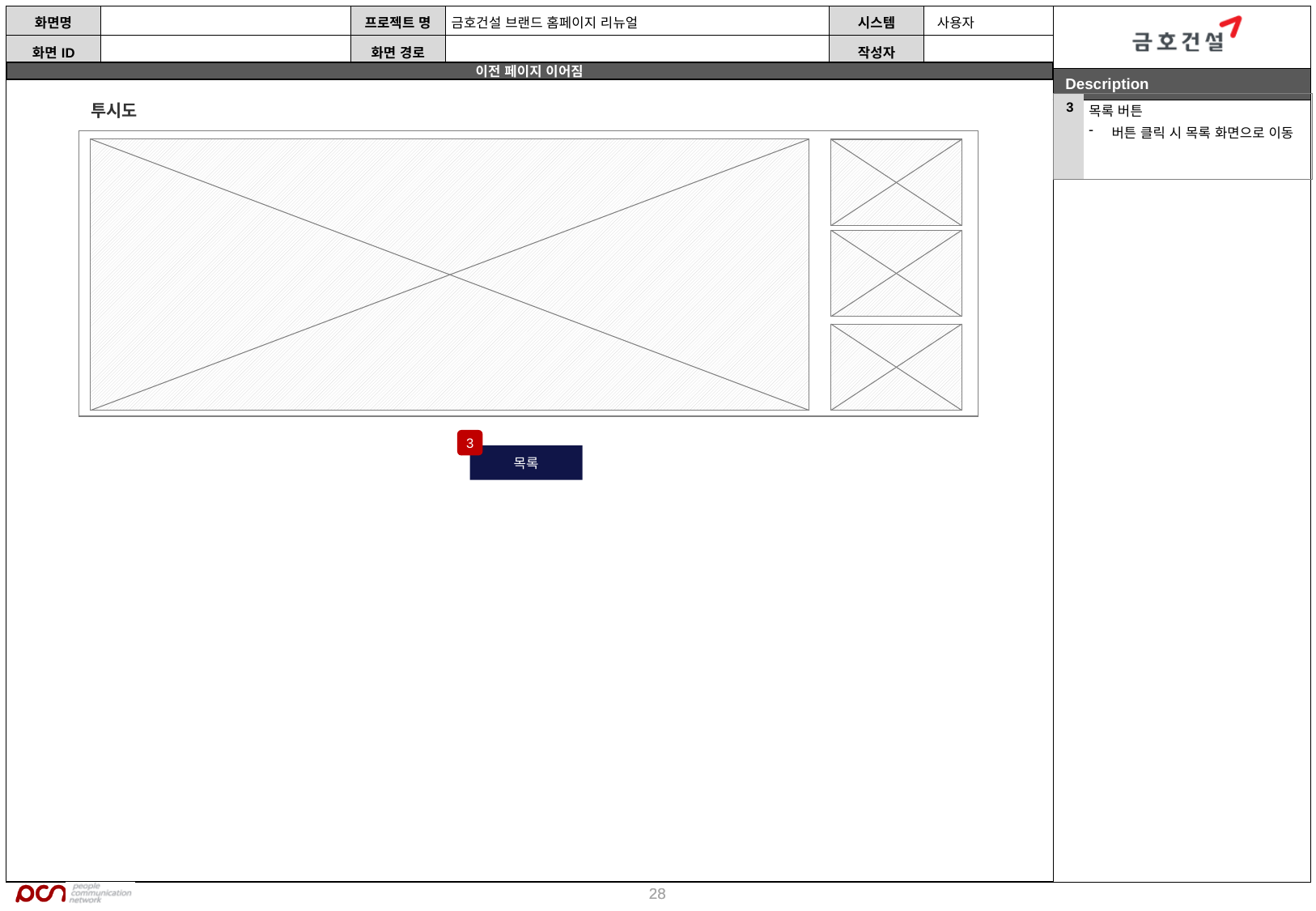

| 3 | 목록 버튼 버튼 클릭 시 목록 화면으로 이동 |
| --- | --- |
투시도

3
목록